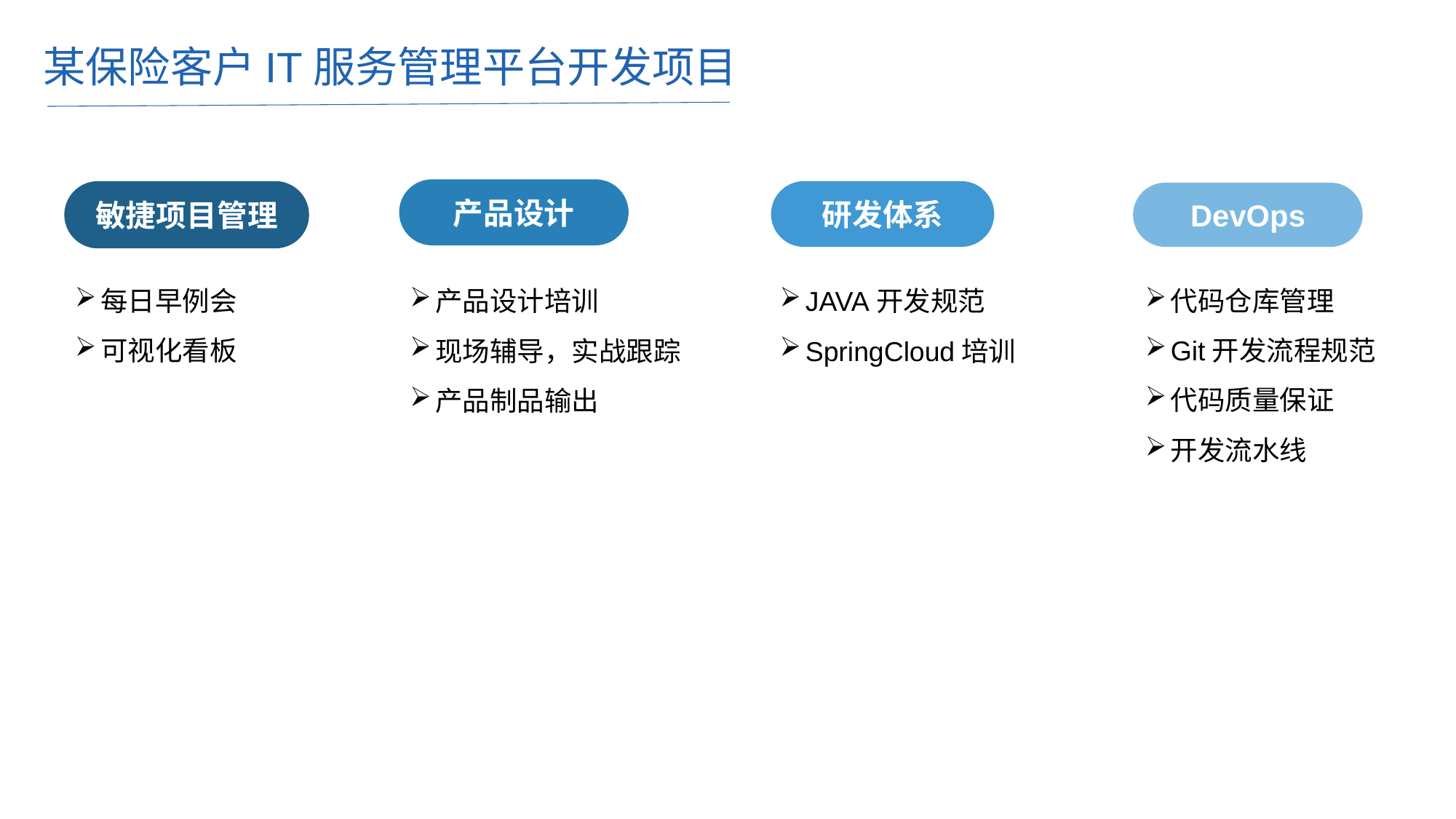

某保险客户IT服务管理平台开发项目

产品设计
敏捷项目管理
研发体系
DevOps
每日早例会
可视化看板
代码仓库管理
Git开发流程规范
代码质量保证
开发流水线
产品设计培训
现场辅导，实战跟踪
产品制品输出

JAVA开发规范
SpringCloud培训